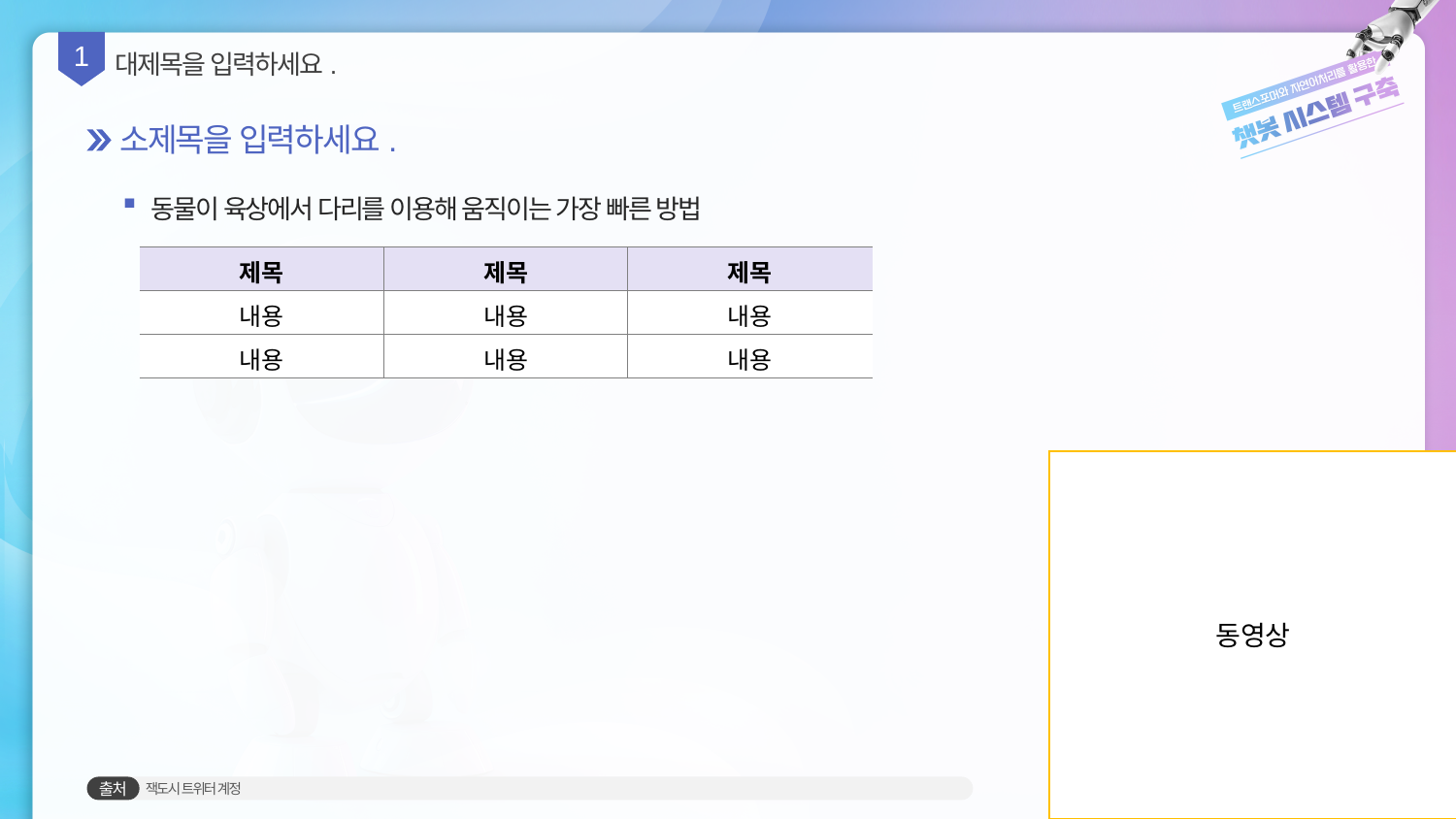

1

대제목을 입력하세요.
소제목을 입력하세요.

동물이 육상에서 다리를 이용해 움직이는 가장 빠른 방법
| 제목 | 제목 | 제목 |
| --- | --- | --- |
| 내용 | 내용 | 내용 |
| 내용 | 내용 | 내용 |
동영상
잭도시 트위터 계정
출처